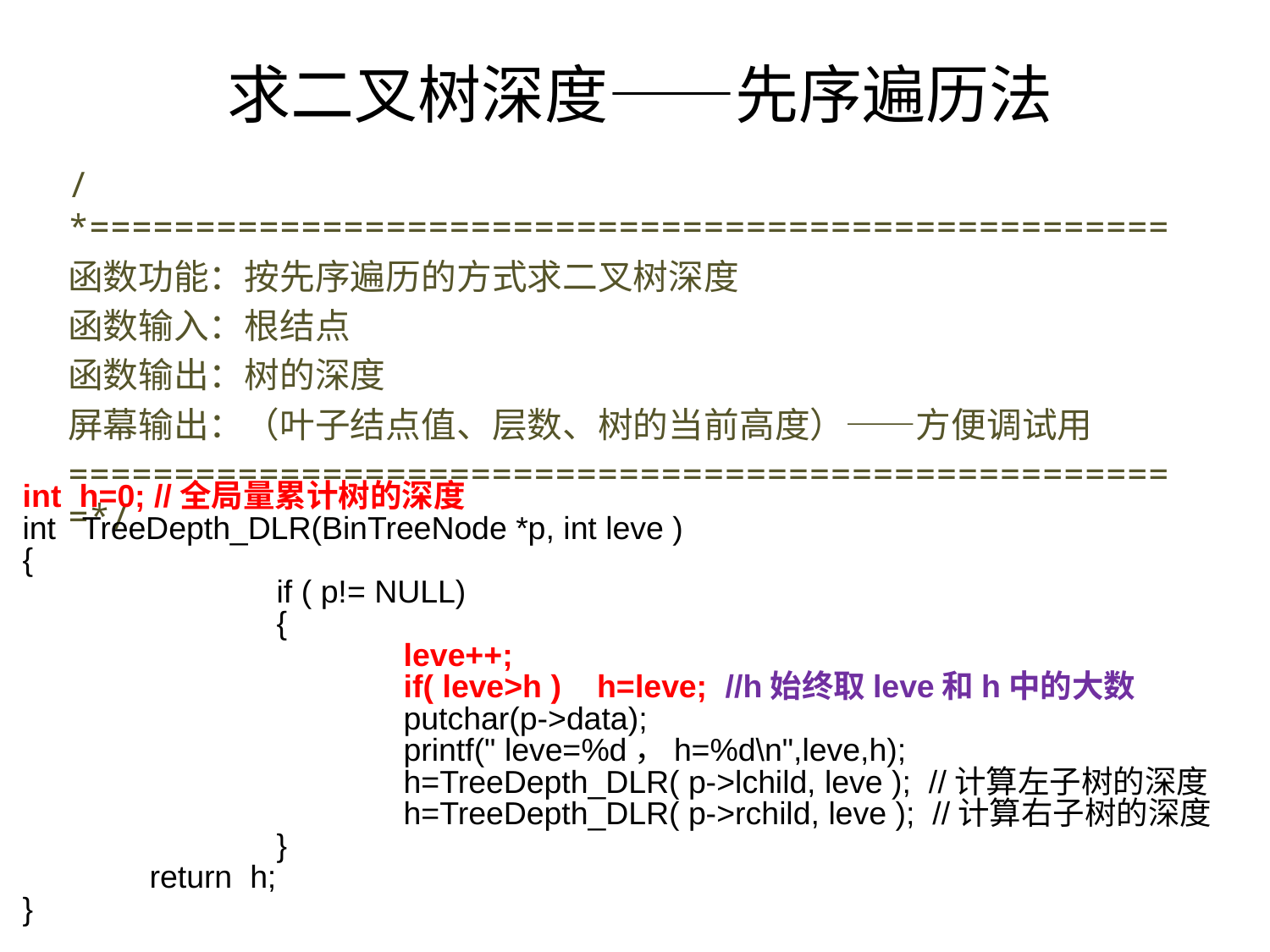

# 求二叉树深度——先序遍历法
/*===================================================
函数功能：按先序遍历的方式求二叉树深度
函数输入：根结点
函数输出：树的深度
屏幕输出：（叶子结点值、层数、树的当前高度）——方便调试用
=====================================================*/

int  h=0; //全局量累计树的深度
int   TreeDepth_DLR(BinTreeNode *p, int leve )
{
    		if ( p!= NULL)
		{
			leve++;
  			if( leve>h )    h=leve;  //h始终取leve和h中的大数
			putchar(p->data);
			printf(" leve=%d，h=%d\n",leve,h);
			h=TreeDepth_DLR( p->lchild, leve );  //计算左子树的深度
			h=TreeDepth_DLR( p->rchild, leve );  //计算右子树的深度
   		}
       	return  h;
}
144